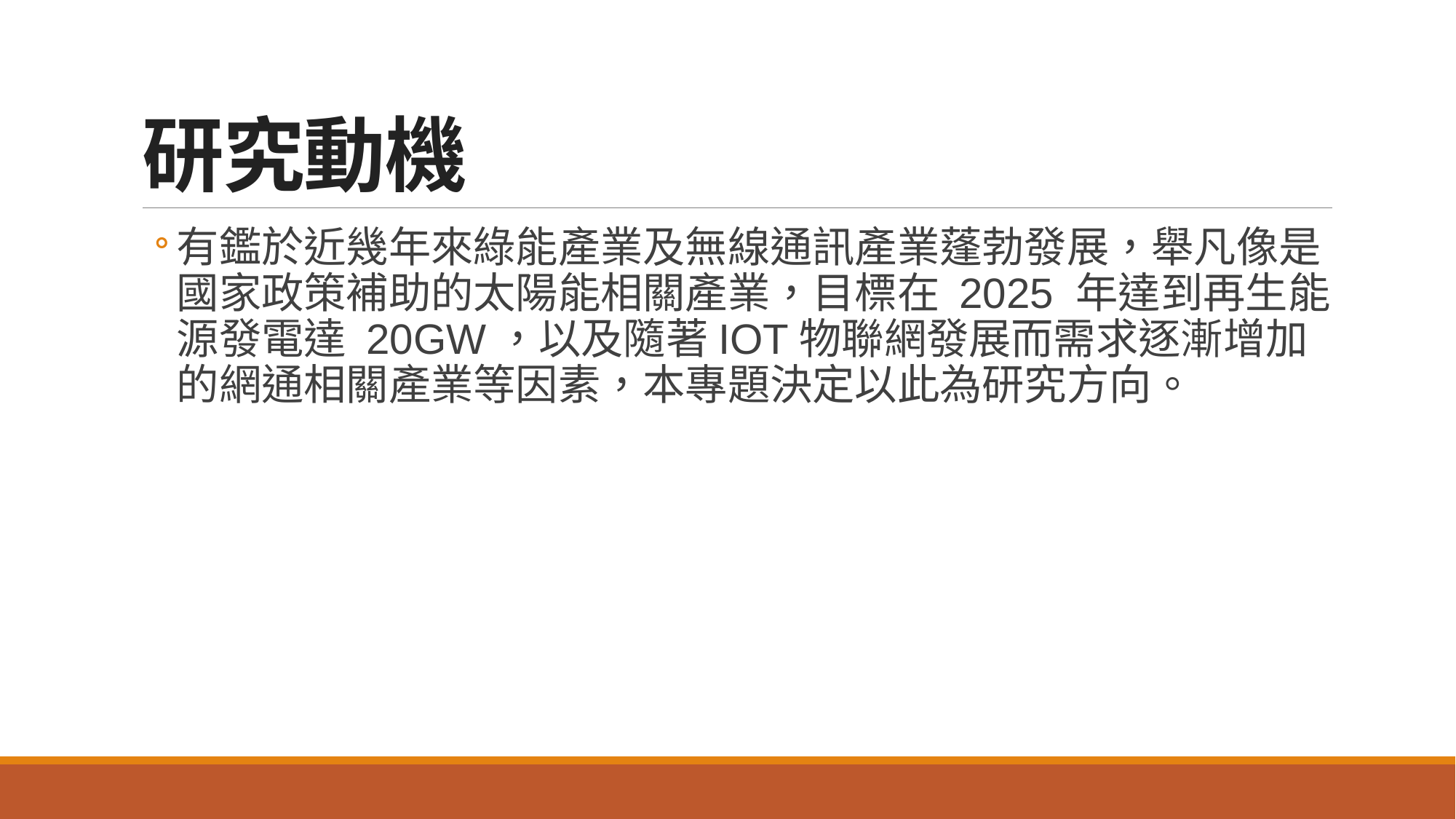

# 研究動機
有鑑於近幾年來綠能產業及無線通訊產業蓬勃發展，舉凡像是國家政策補助的太陽能相關產業，目標在 2025 年達到再生能源發電達 20GW，以及隨著IOT物聯網發展而需求逐漸增加的網通相關產業等因素，本專題決定以此為研究方向。